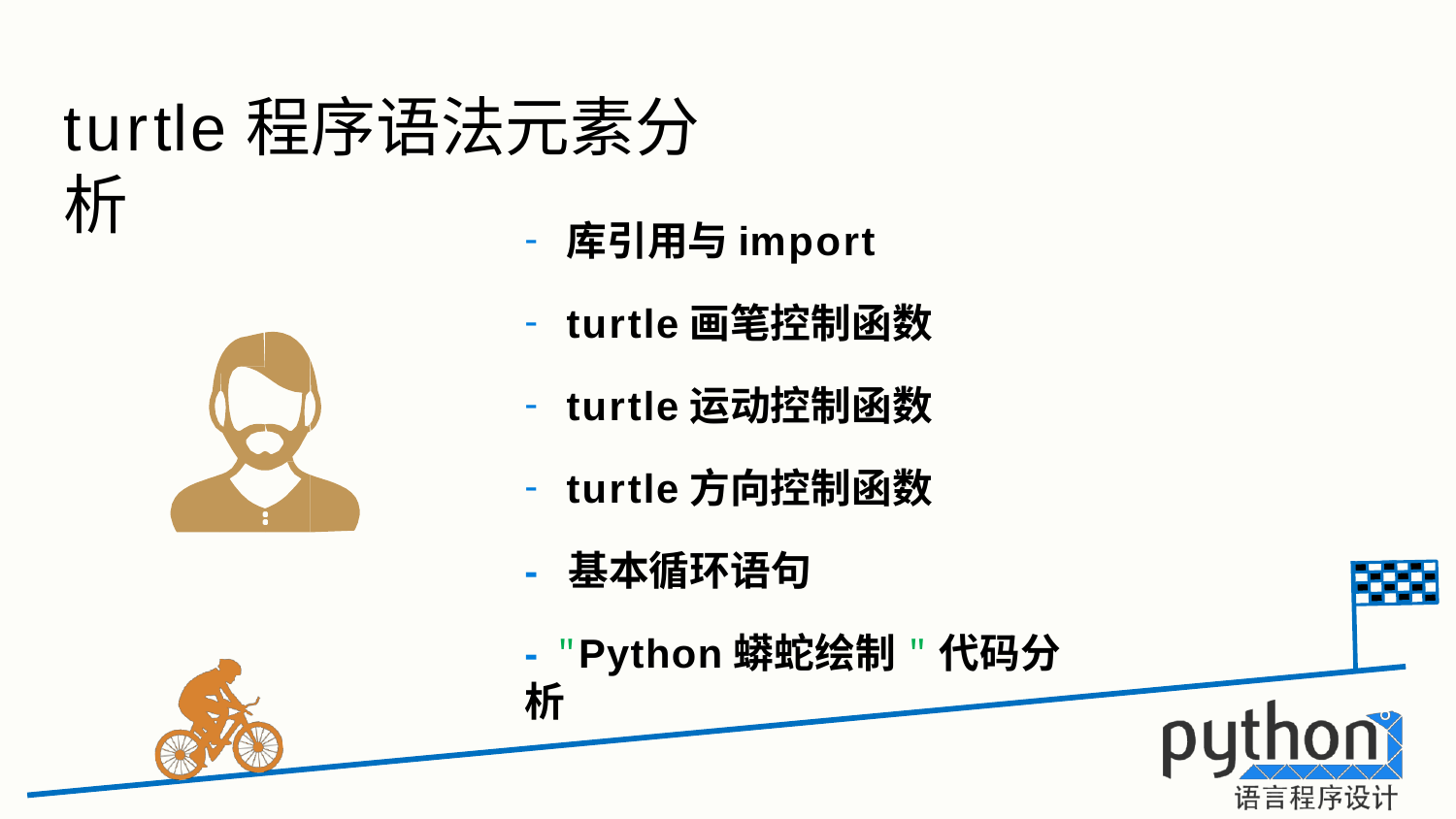

# turtle程序语法元素分析
库引用与import
turtle画笔控制函数
turtle运动控制函数
turtle方向控制函数
-	基本循环语句
- "Python蟒蛇绘制"代码分析